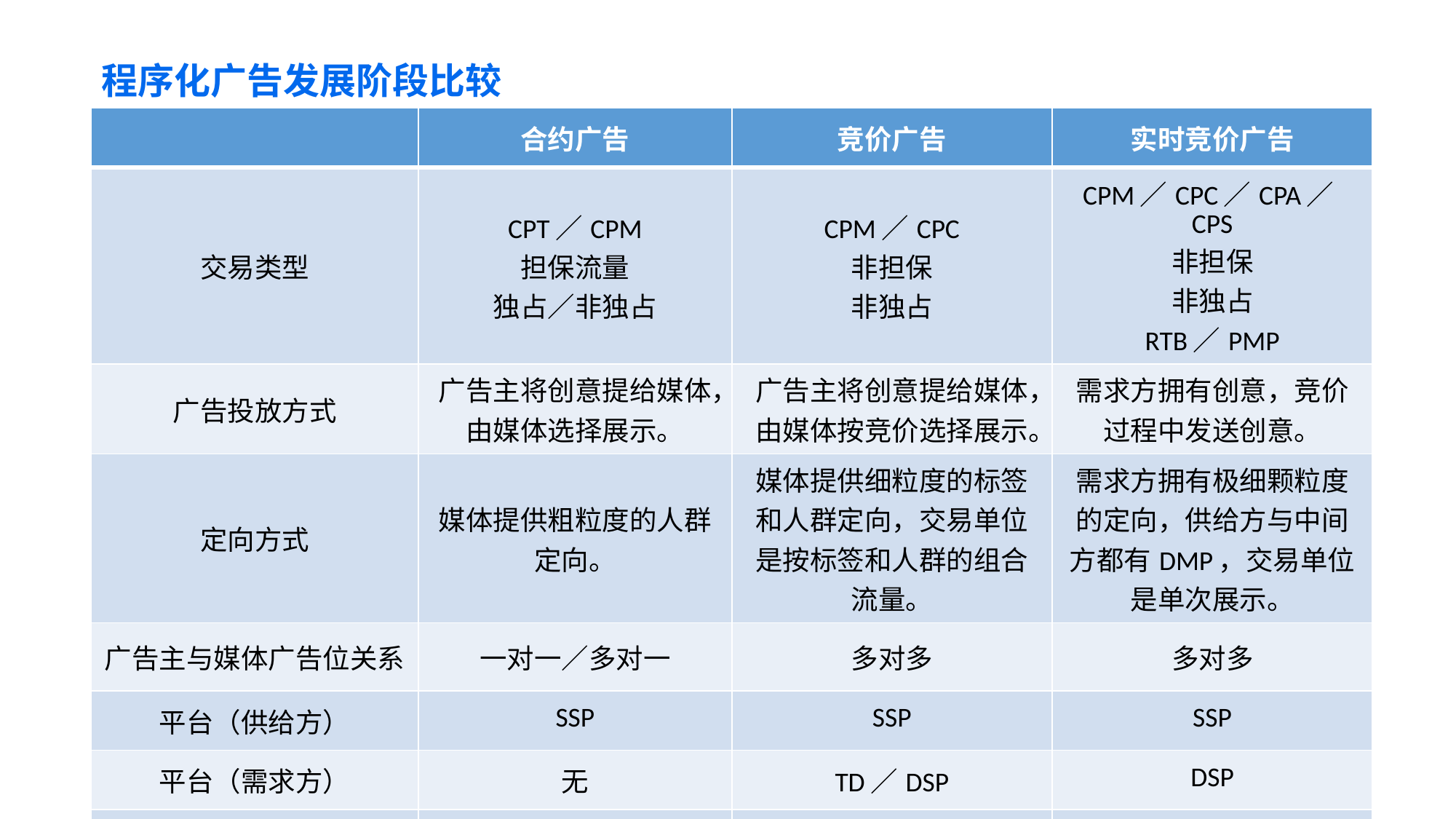

程序化广告发展阶段比较
|  | 合约广告 | 竞价广告 | 实时竞价广告 |
| --- | --- | --- | --- |
| 交易类型 | CPT／CPM 担保流量 独占／非独占 | CPM／CPC 非担保 非独占 | CPM／CPC／CPA／CPS 非担保 非独占 RTB／PMP |
| 广告投放方式 | 广告主将创意提给媒体，由媒体选择展示。 | 广告主将创意提给媒体，由媒体按竞价选择展示。 | 需求方拥有创意，竞价过程中发送创意。 |
| 定向方式 | 媒体提供粗粒度的人群定向。 | 媒体提供细粒度的标签和人群定向，交易单位是按标签和人群的组合流量。 | 需求方拥有极细颗粒度的定向，供给方与中间方都有DMP，交易单位是单次展示。 |
| 广告主与媒体广告位关系 | 一对一／多对一 | 多对多 | 多对多 |
| 平台（供给方） | SSP | SSP | SSP |
| 平台（需求方） | 无 | TD／DSP | DSP |
| 平台（中间方） | 无 | ADN | ADX |